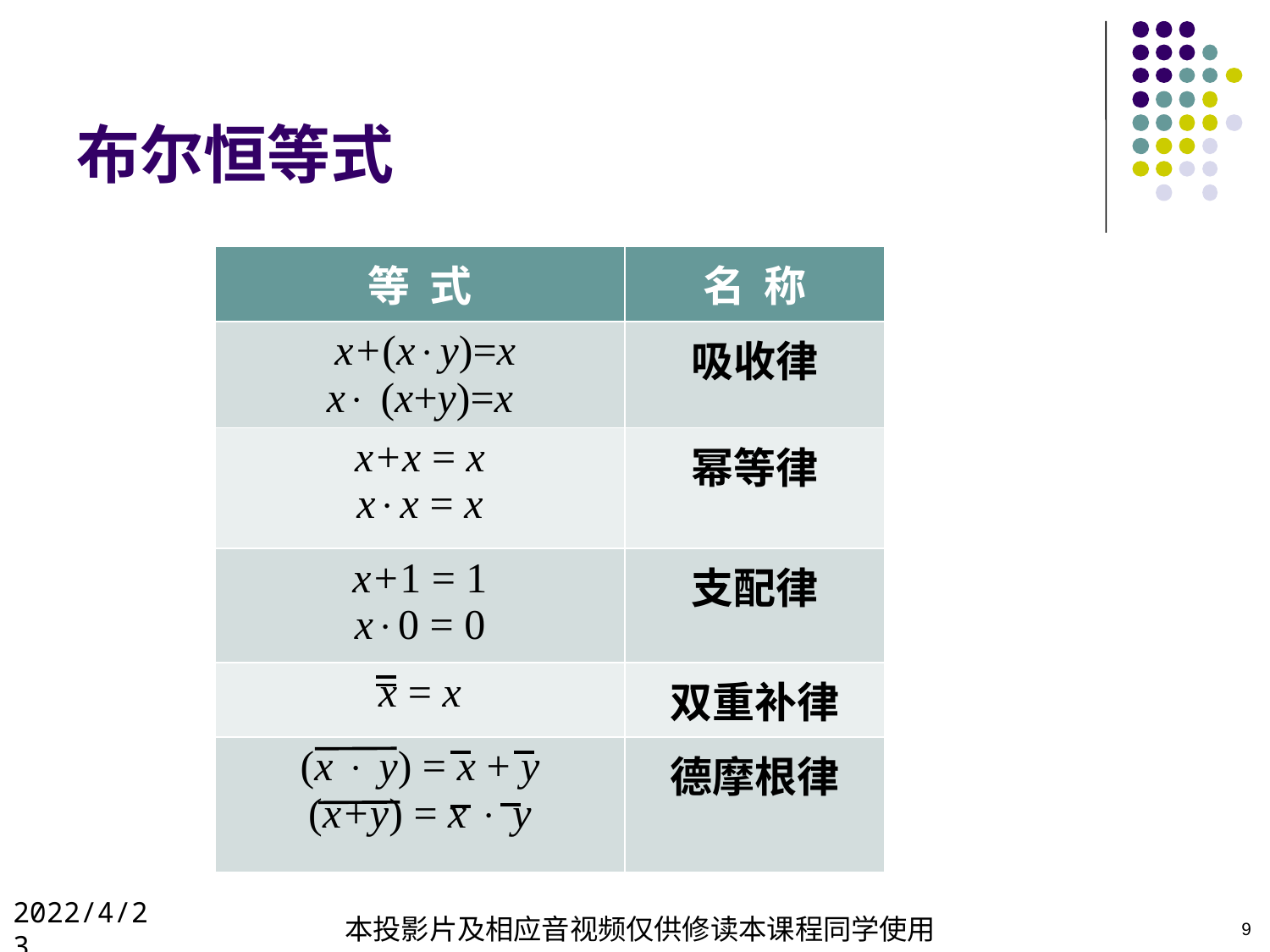

# 布尔恒等式
| 等 式 | 名 称 |
| --- | --- |
| x+(x⋅y)=x x⋅ (x+y)=x | 吸收律 |
| x+x = x x⋅x = x | 幂等律 |
| x+1 = 1 x⋅0 = 0 | 支配律 |
| x = x | 双重补律 |
| (x ⋅ y) = x + y (x+y) = x ⋅ y | 德摩根律 |
2022/4/23
本投影片及相应音视频仅供修读本课程同学使用
9